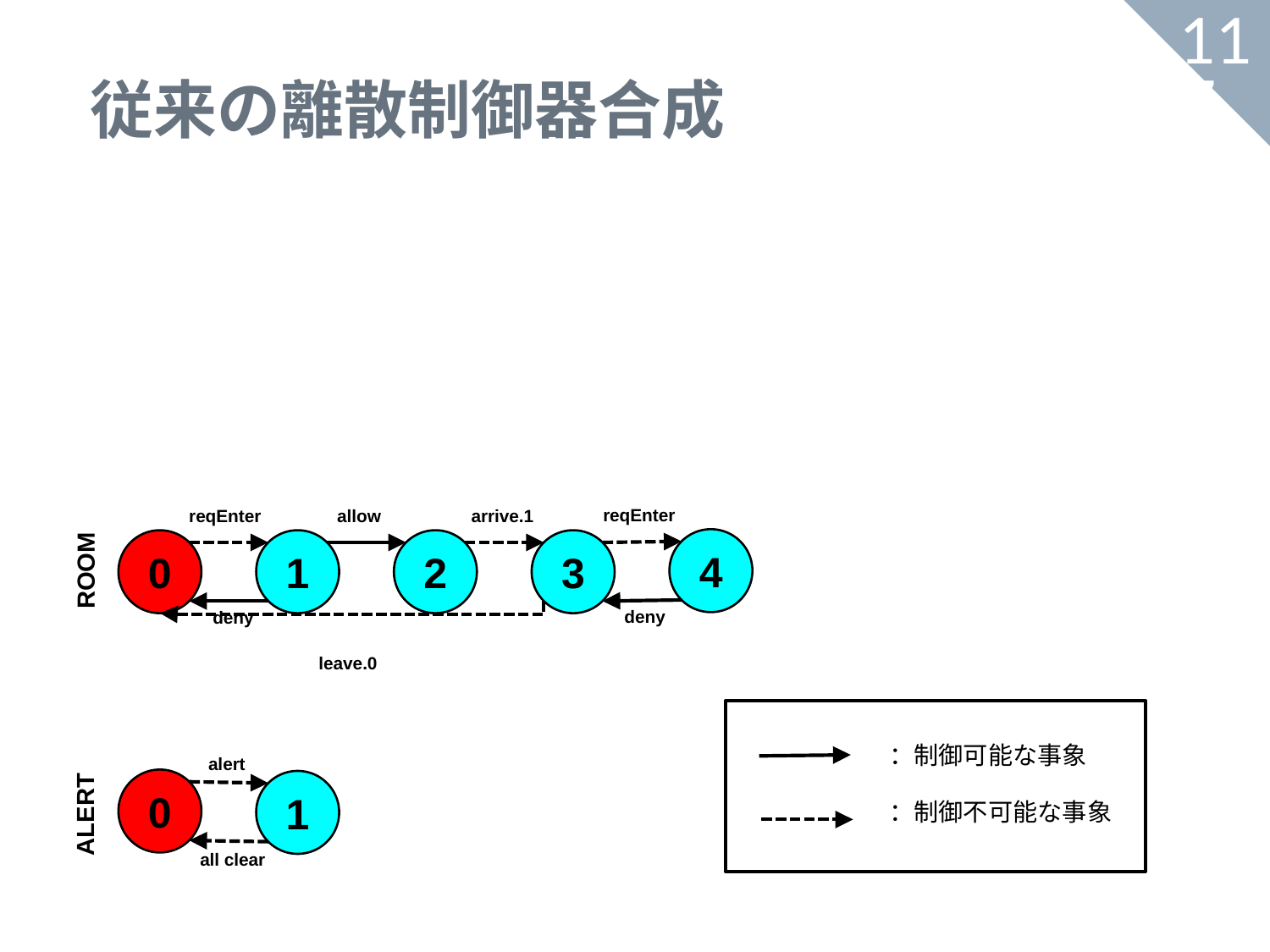

# 従来の離散制御器合成
117

reqEnter
reqEnter
allow
arrive.1
4
0
1
2
3
ROOM
deny
deny
leave.0

：制御可能な事象
alert
0
1
：制御不可能な事象
ALERT
all clear